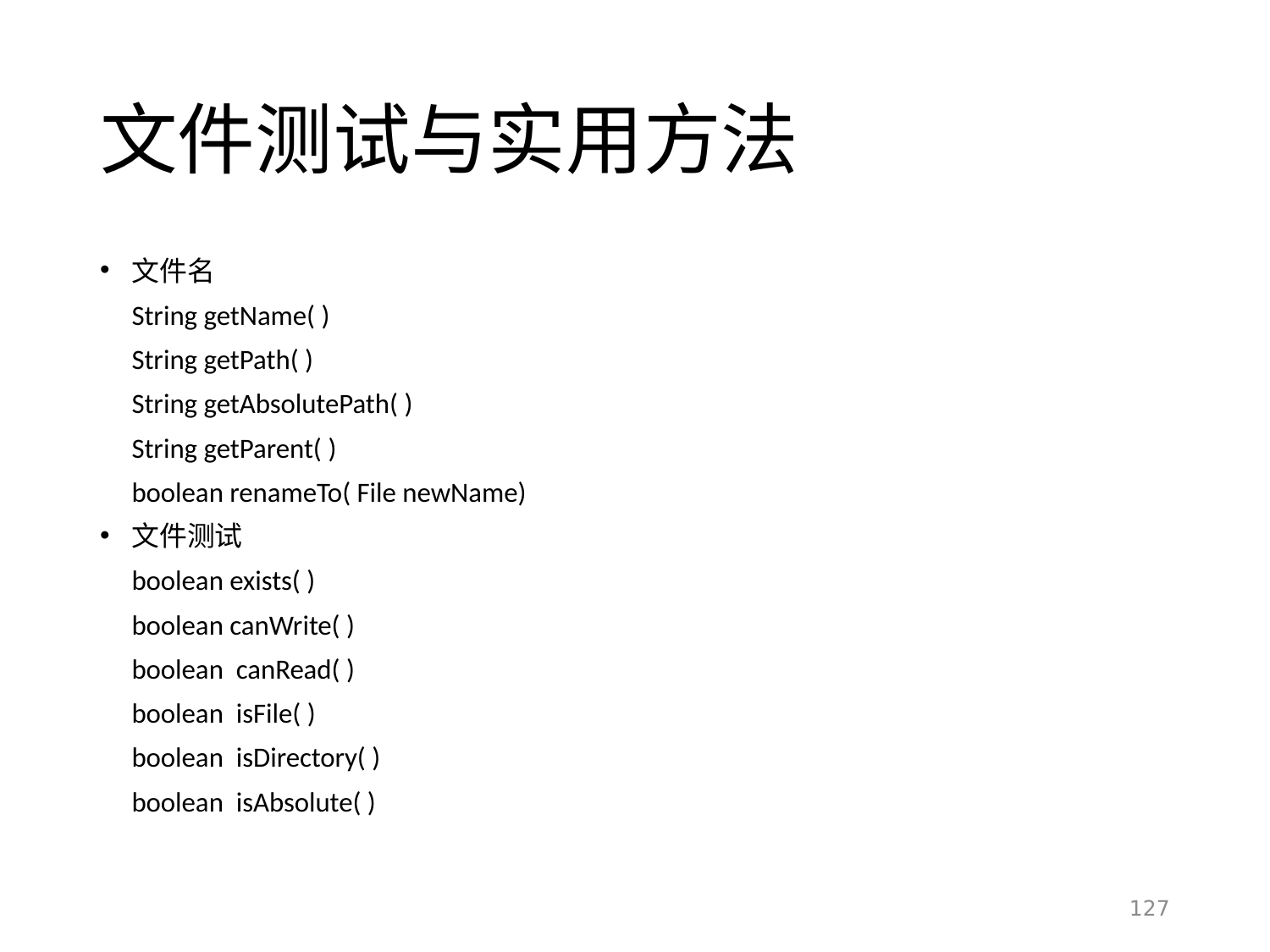

# 文件测试与实用方法
文件名
	String getName( )
	String getPath( )
	String getAbsolutePath( )
	String getParent( )
	boolean renameTo( File newName)
文件测试
	boolean exists( )
	boolean canWrite( )
	boolean  canRead( )
	boolean  isFile( )
	boolean  isDirectory( )
	boolean  isAbsolute( )

127